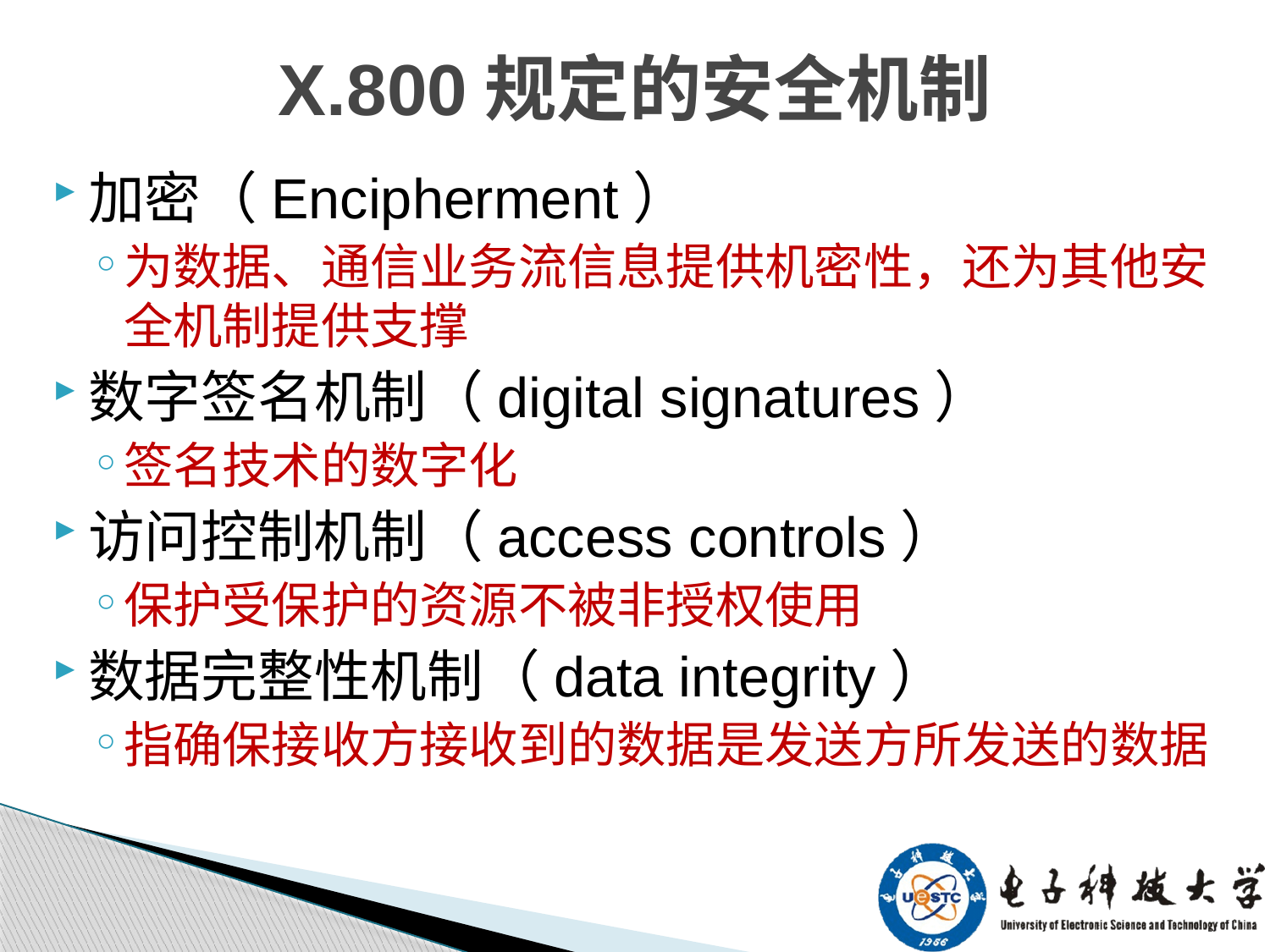

# X.800规定的安全机制
加密（Encipherment）
为数据、通信业务流信息提供机密性，还为其他安全机制提供支撑
数字签名机制（digital signatures）
签名技术的数字化
访问控制机制（access controls）
保护受保护的资源不被非授权使用
数据完整性机制（data integrity）
指确保接收方接收到的数据是发送方所发送的数据